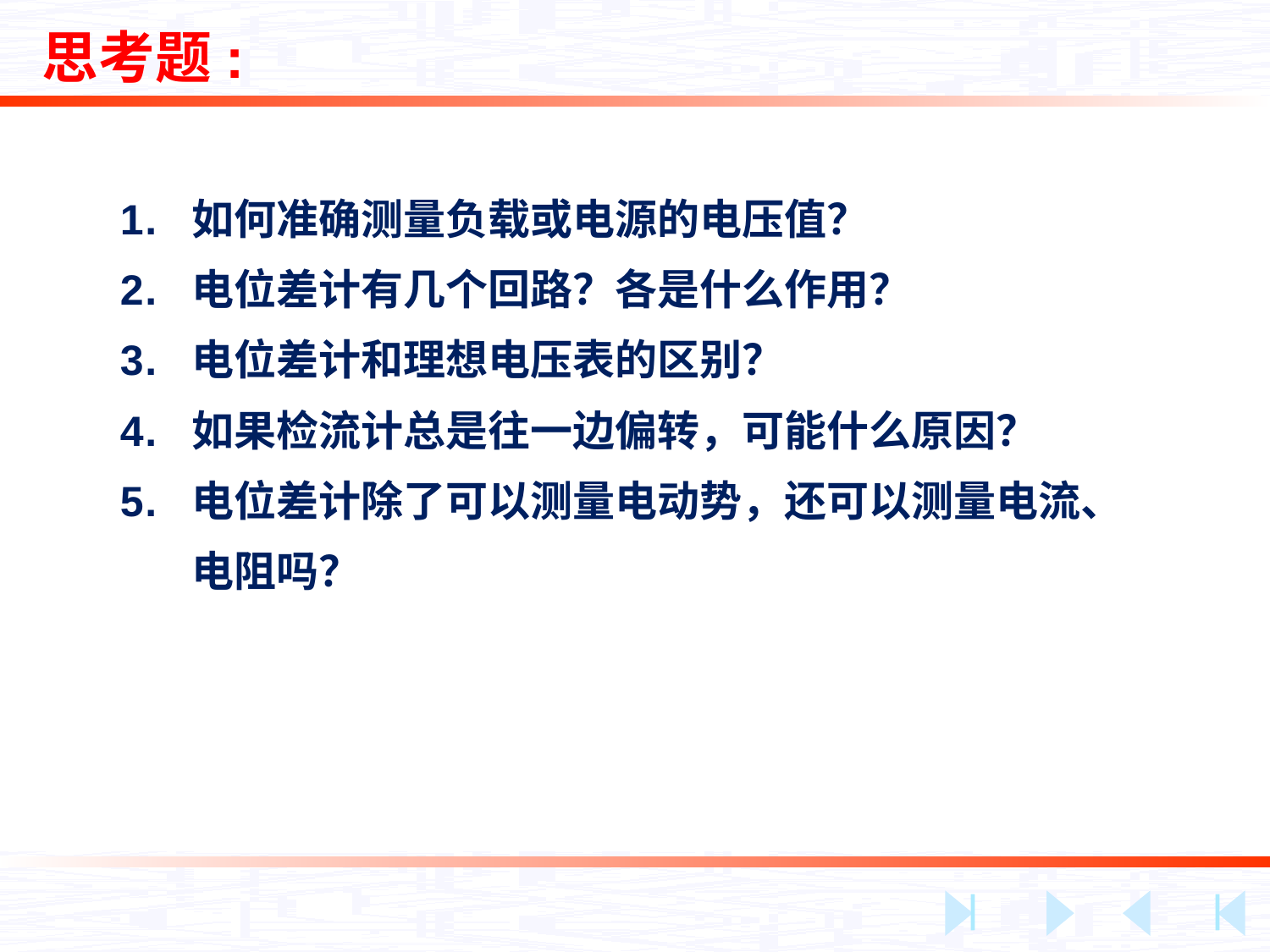

思考题:
如何准确测量负载或电源的电压值？
电位差计有几个回路？各是什么作用？
电位差计和理想电压表的区别？
如果检流计总是往一边偏转，可能什么原因？
电位差计除了可以测量电动势，还可以测量电流、电阻吗？